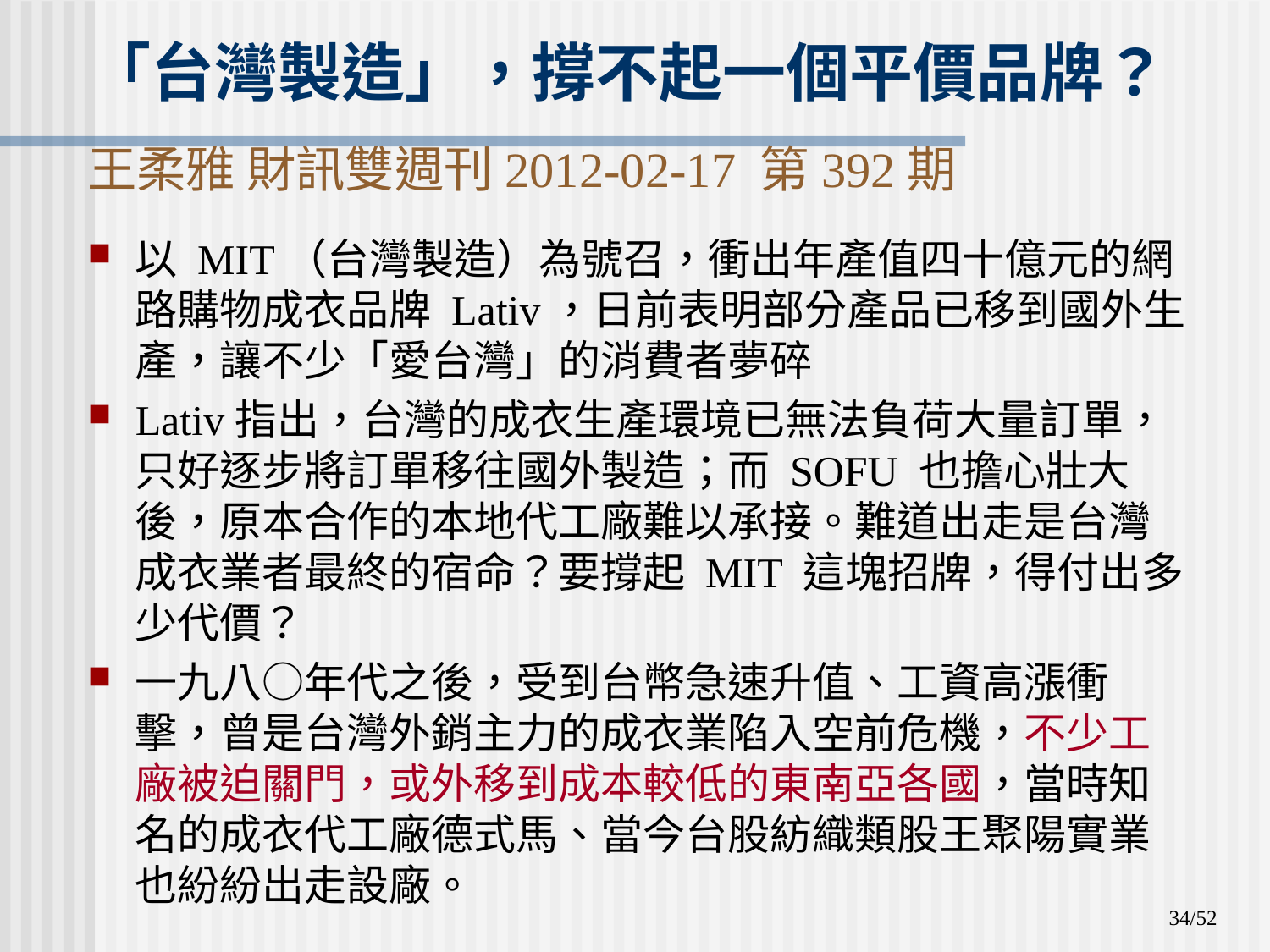

# 「台灣製造」，撐不起一個平價品牌？ 王柔雅 財訊雙週刊2012-02-17 第392期
以 MIT（台灣製造）為號召，衝出年產值四十億元的網路購物成衣品牌 Lativ，日前表明部分產品已移到國外生產，讓不少「愛台灣」的消費者夢碎
Lativ指出，台灣的成衣生產環境已無法負荷大量訂單，只好逐步將訂單移往國外製造；而 SOFU 也擔心壯大後，原本合作的本地代工廠難以承接。難道出走是台灣成衣業者最終的宿命？要撐起 MIT 這塊招牌，得付出多少代價？
一九八○年代之後，受到台幣急速升值、工資高漲衝擊，曾是台灣外銷主力的成衣業陷入空前危機，不少工廠被迫關門，或外移到成本較低的東南亞各國，當時知名的成衣代工廠德式馬、當今台股紡織類股王聚陽實業也紛紛出走設廠。